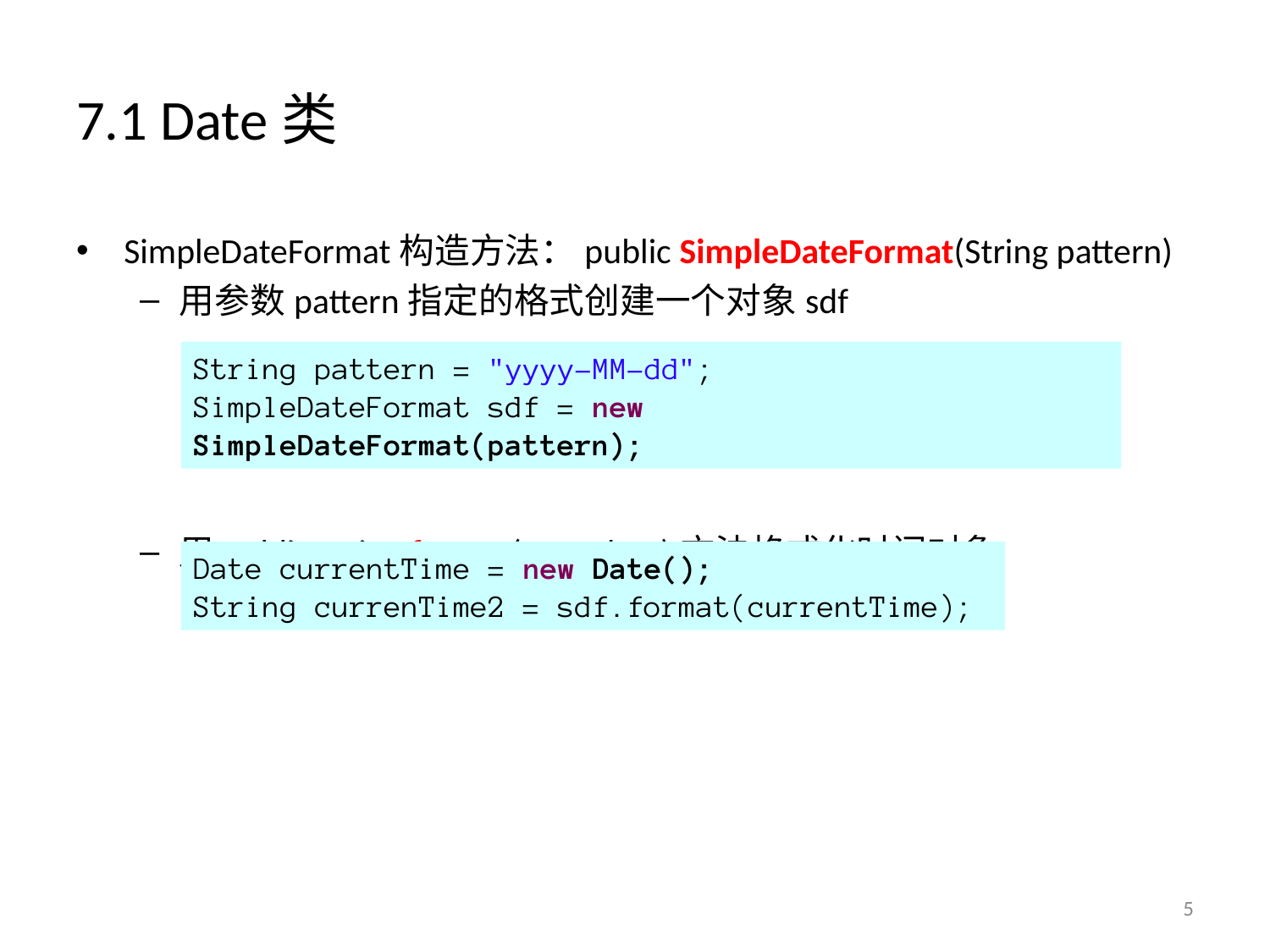

# 7.1 Date类
SimpleDateFormat构造方法：public SimpleDateFormat(String pattern)
用参数pattern指定的格式创建一个对象sdf

用public String format(Date date)方法格式化时间对象

String pattern = "yyyy-MM-dd";
SimpleDateFormat sdf = new SimpleDateFormat(pattern);
Date currentTime = new Date();
String currenTime2 = sdf.format(currentTime);
5